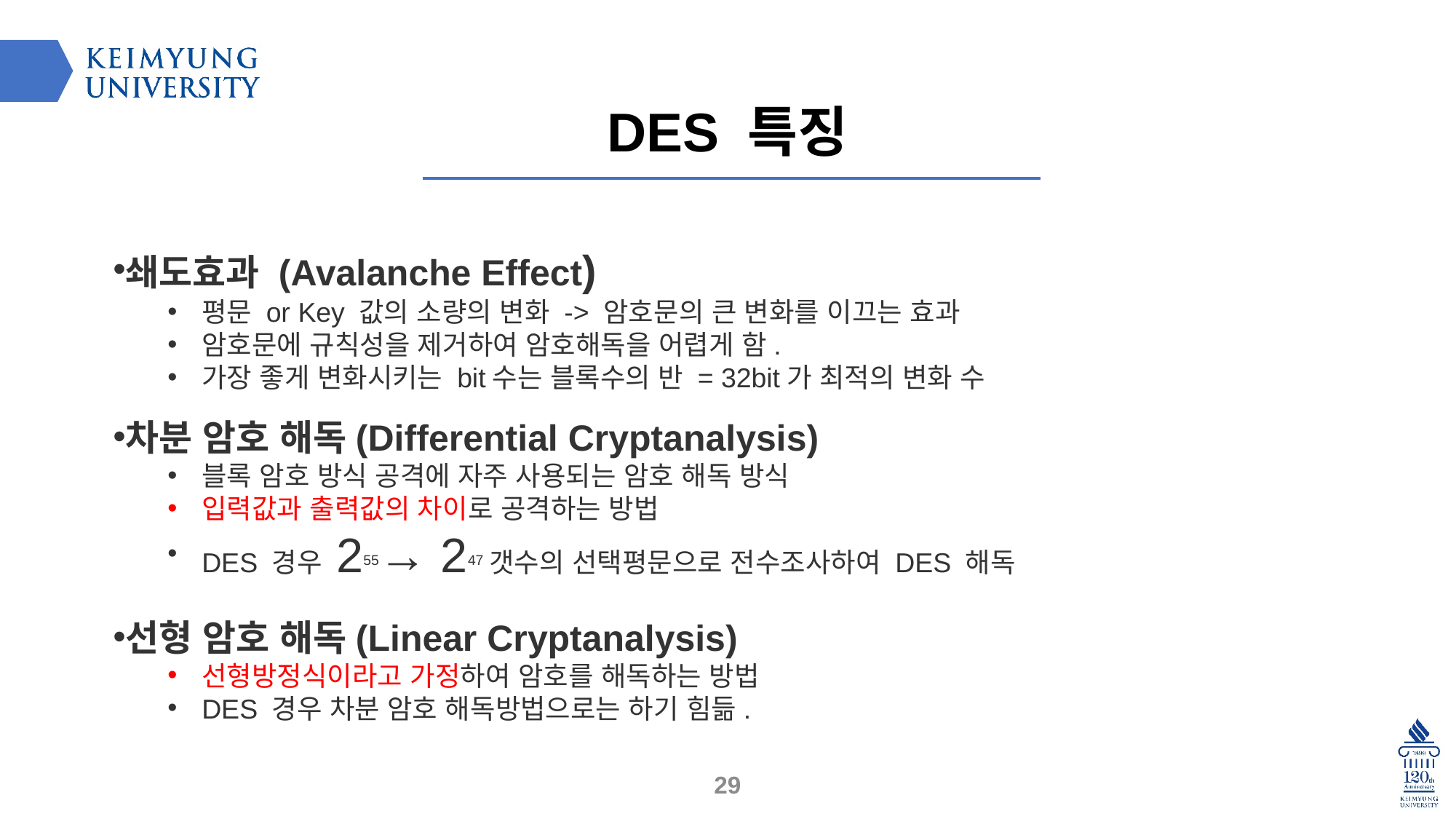

DES 특징
쇄도효과 (Avalanche Effect)
평문 or Key 값의 소량의 변화 -> 암호문의 큰 변화를 이끄는 효과
암호문에 규칙성을 제거하여 암호해독을 어렵게 함.
가장 좋게 변화시키는 bit수는 블록수의 반 = 32bit가 최적의 변화 수

차분 암호 해독(Differential Cryptanalysis)
블록 암호 방식 공격에 자주 사용되는 암호 해독 방식
입력값과 출력값의 차이로 공격하는 방법
DES 경우 255→ 247갯수의 선택평문으로 전수조사하여 DES 해독

선형 암호 해독(Linear Cryptanalysis)
선형방정식이라고 가정하여 암호를 해독하는 방법
DES 경우 차분 암호 해독방법으로는 하기 힘듦.
29